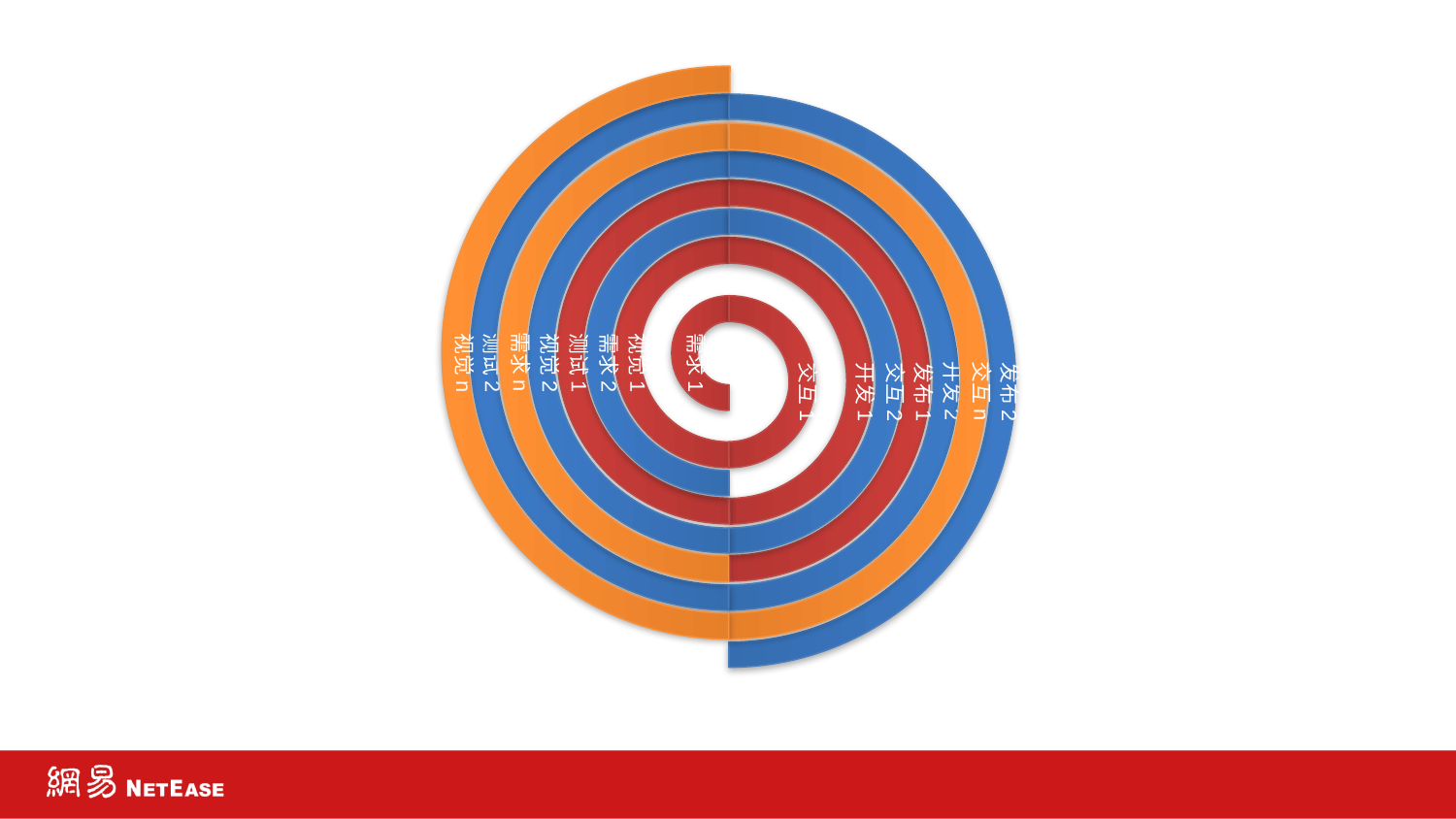

需求n
视觉2
视觉n
测试2
测试1
需求2
视觉1
需求1
开发2
交互n
交互2
发布2
开发1
发布1
交互1